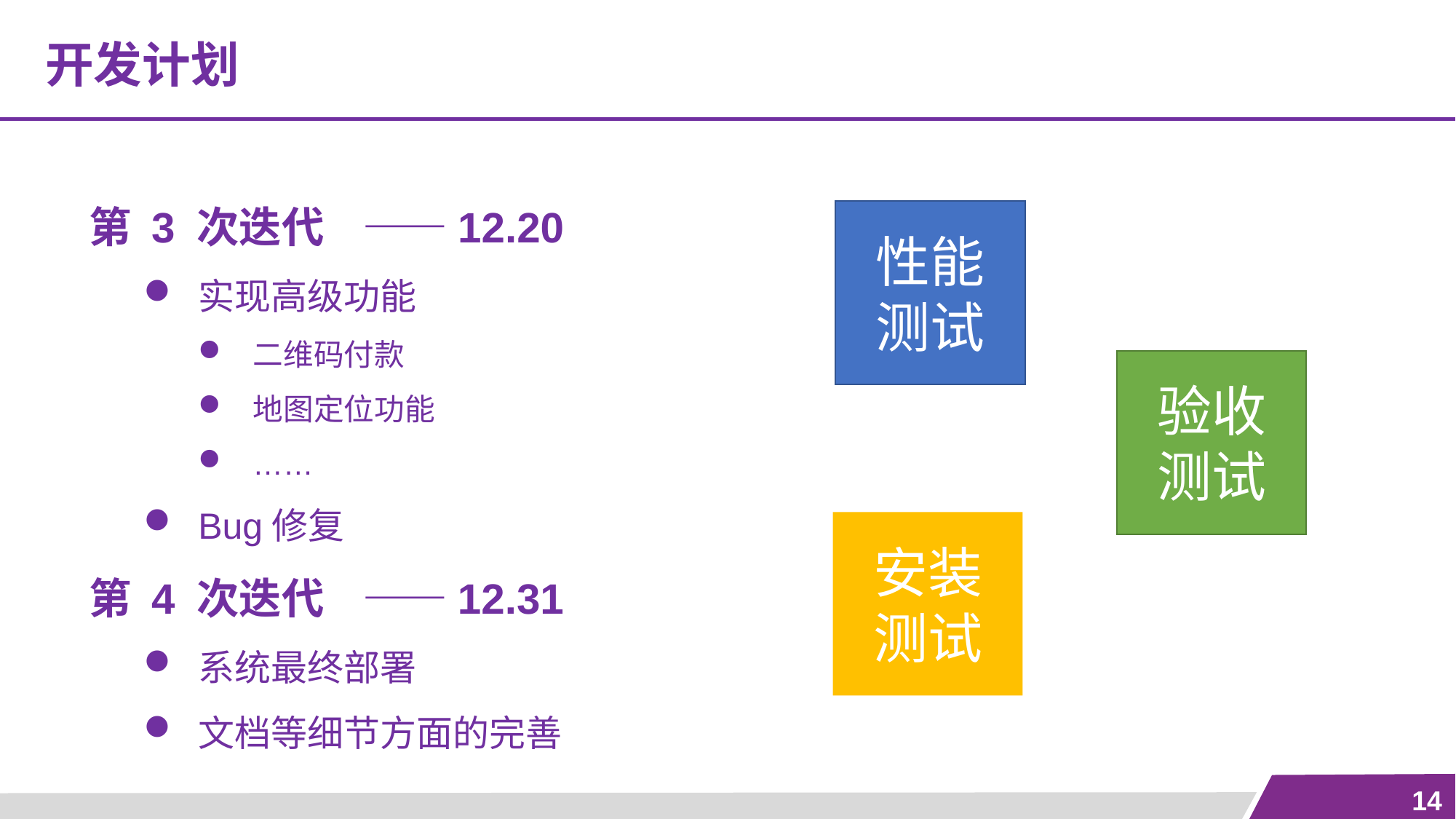

开发计划
第 3 次迭代    ——12.20
实现高级功能
二维码付款
地图定位功能
……
Bug修复

性能
测试
验收
测试
安装
测试
第 4 次迭代    ——12.31
系统最终部署
文档等细节方面的完善
3

14